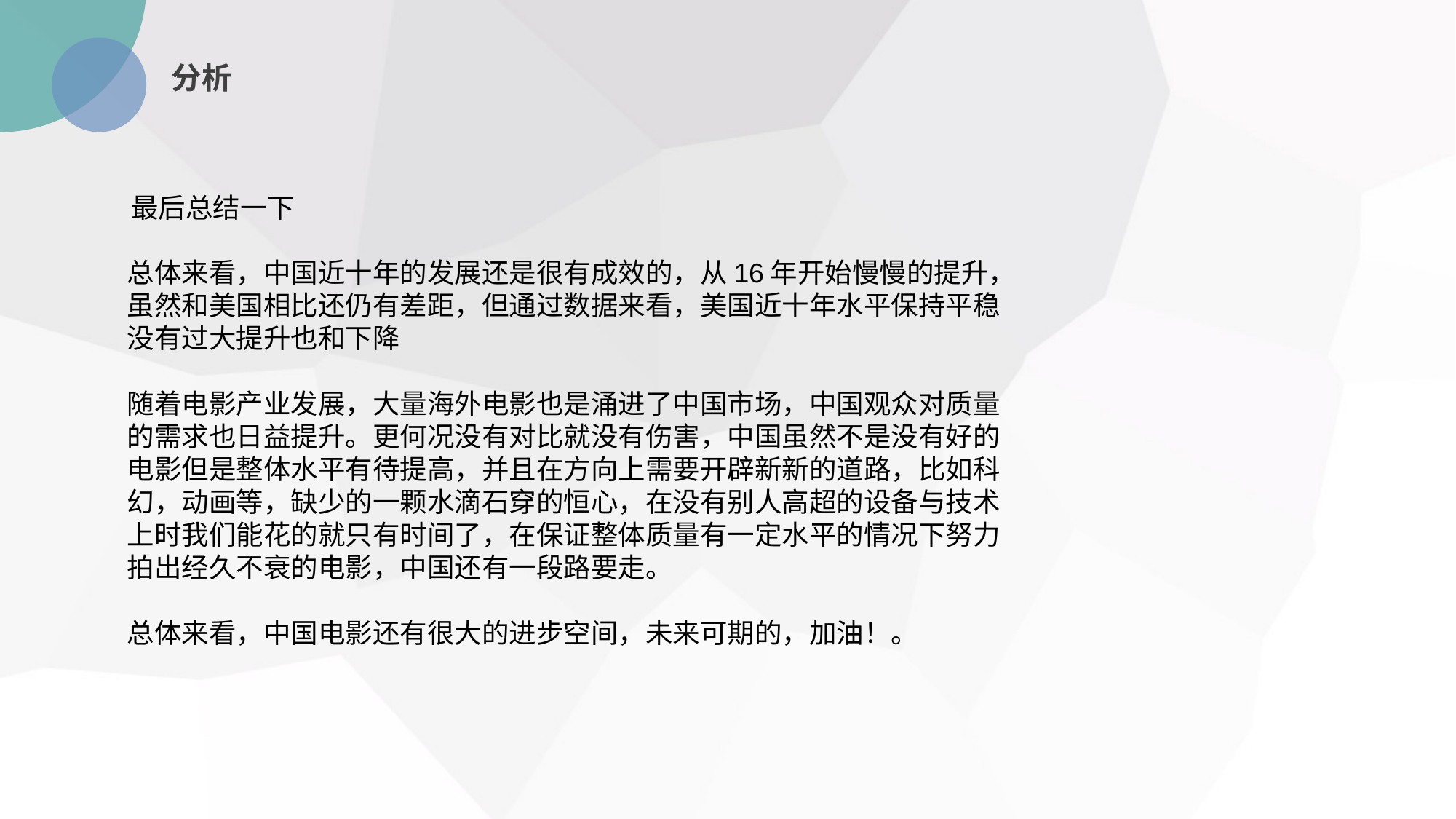

分析
最后总结一下
总体来看，中国近十年的发展还是很有成效的，从16年开始慢慢的提升，虽然和美国相比还仍有差距，但通过数据来看，美国近十年水平保持平稳没有过大提升也和下降

随着电影产业发展，大量海外电影也是涌进了中国市场，中国观众对质量的需求也日益提升。更何况没有对比就没有伤害，中国虽然不是没有好的电影但是整体水平有待提高，并且在方向上需要开辟新新的道路，比如科幻，动画等，缺少的一颗水滴石穿的恒心，在没有别人高超的设备与技术上时我们能花的就只有时间了，在保证整体质量有一定水平的情况下努力拍出经久不衰的电影，中国还有一段路要走。

总体来看，中国电影还有很大的进步空间，未来可期的，加油！。